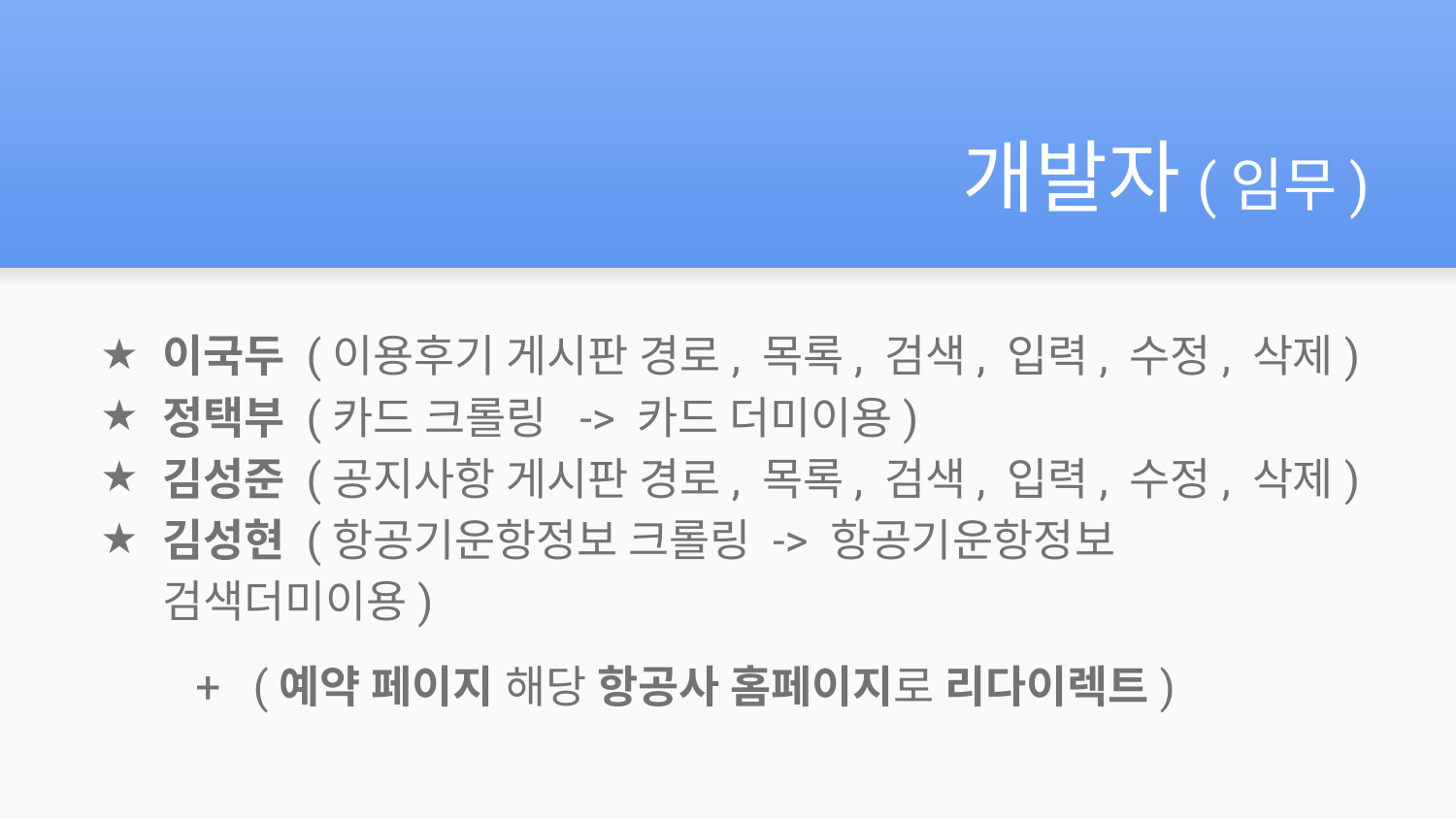

# 개발자(임무)
이국두 (이용후기 게시판 경로, 목록, 검색, 입력, 수정, 삭제)
정택부 (카드 크롤링  -> 카드 더미이용)
김성준 (공지사항 게시판 경로, 목록, 검색, 입력, 수정, 삭제)
김성현 (항공기운항정보 크롤링 -> 항공기운항정보 검색더미이용)
   +   (예약 페이지 해당 항공사 홈페이지로 리다이렉트)